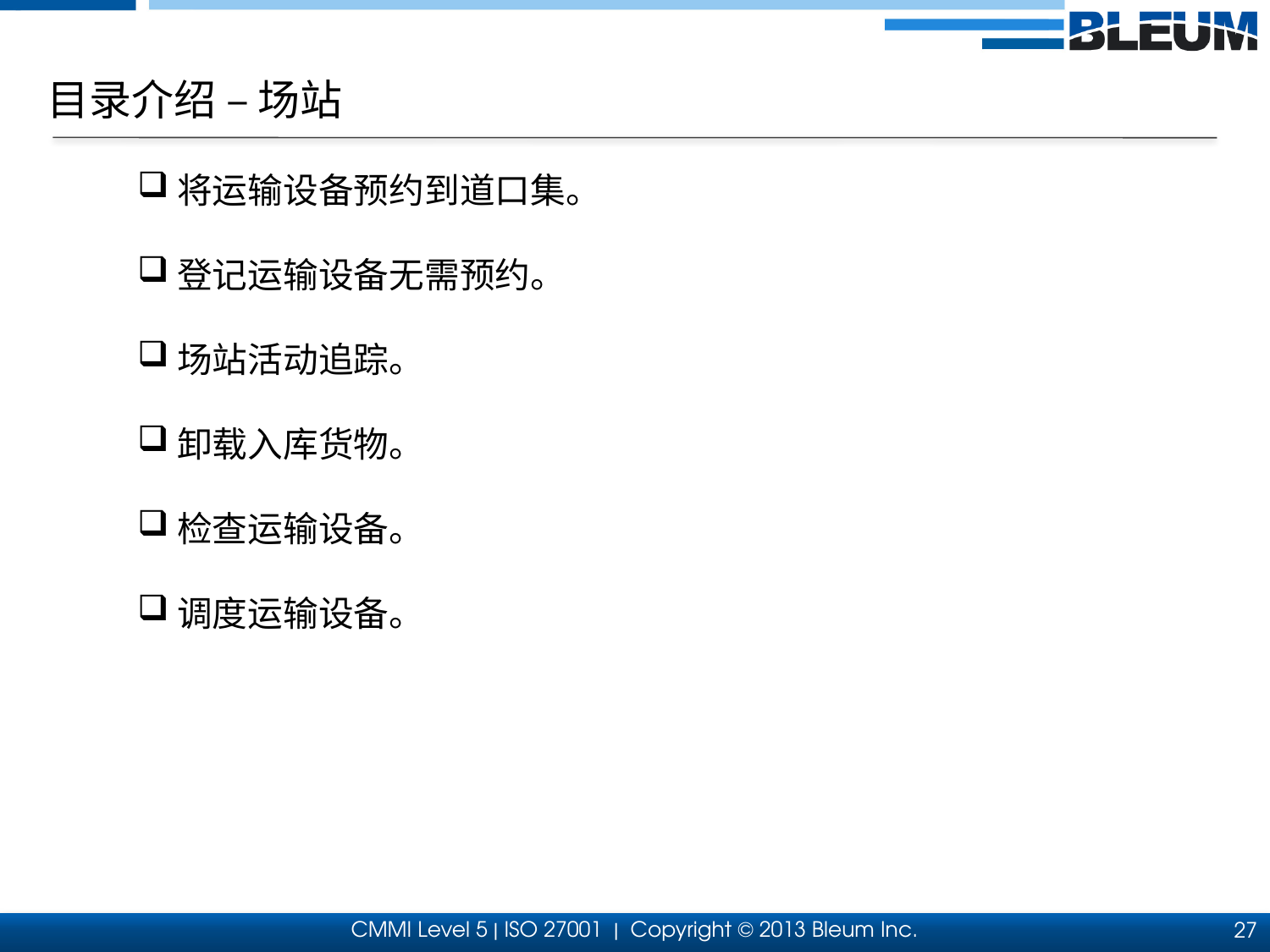

目录介绍 – 场站
将运输设备预约到道口集。

登记运输设备无需预约。

场站活动追踪。

卸载入库货物。

检查运输设备。

调度运输设备。

27